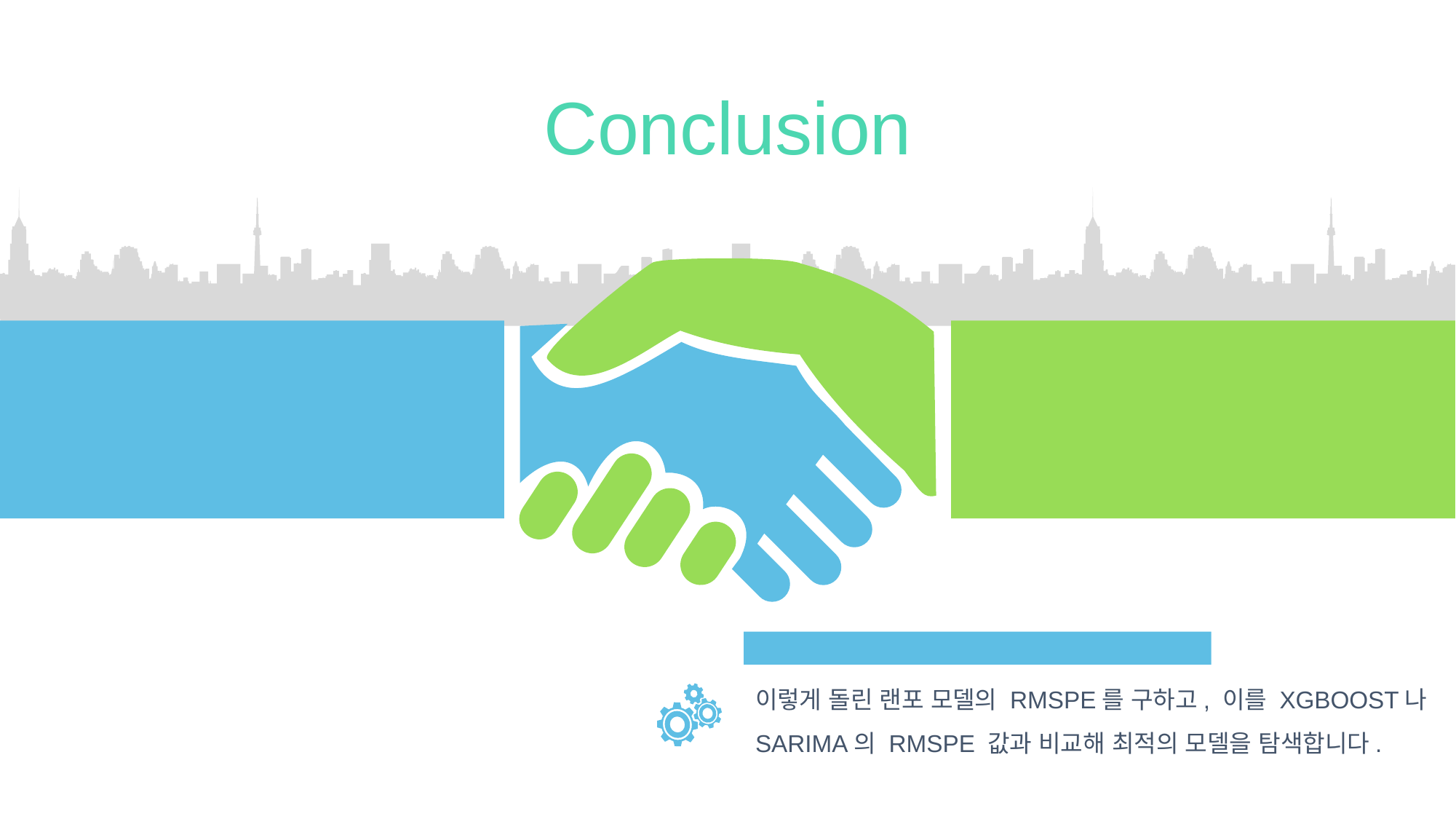

Conclusion

이렇게 돌린 랜포 모델의 RMSPE를 구하고, 이를 XGBOOST나 SARIMA의 RMSPE 값과 비교해 최적의 모델을 탐색합니다.